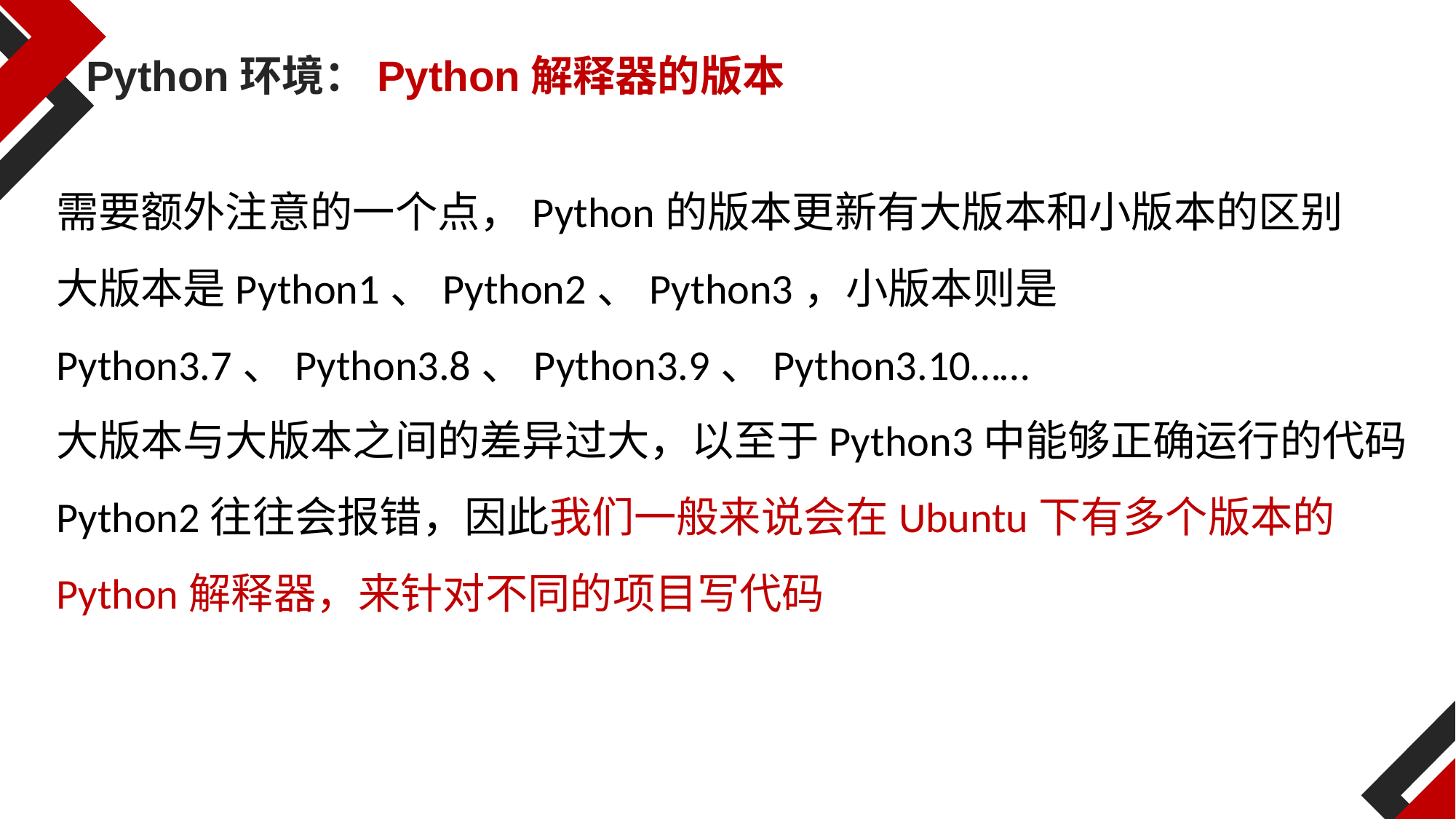

Python环境：Python解释器的版本
需要额外注意的一个点，Python的版本更新有大版本和小版本的区别
大版本是Python1、Python2、Python3，小版本则是Python3.7、Python3.8、Python3.9、Python3.10……
大版本与大版本之间的差异过大，以至于Python3中能够正确运行的代码Python2往往会报错，因此我们一般来说会在Ubuntu下有多个版本的Python解释器，来针对不同的项目写代码